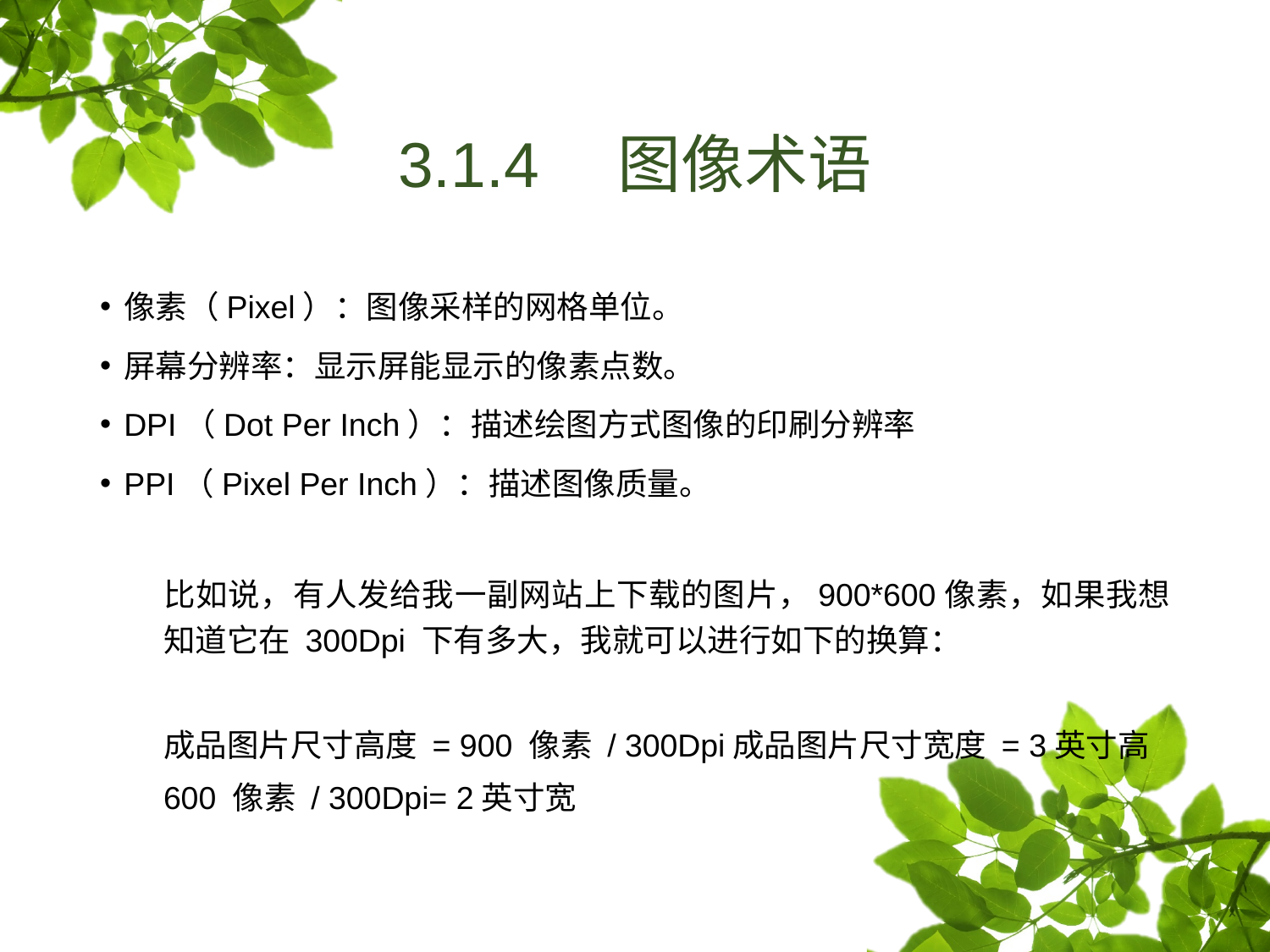

# 3.1.4　图像术语
像素（Pixel）：图像采样的网格单位。
屏幕分辨率：显示屏能显示的像素点数。
DPI（Dot Per Inch）：描述绘图方式图像的印刷分辨率
PPI（Pixel Per Inch）：描述图像质量。

比如说，有人发给我一副网站上下载的图片，900*600像素，如果我想知道它在 300Dpi 下有多大，我就可以进行如下的换算：

成品图片尺寸高度 = 900 像素 / 300Dpi成品图片尺寸宽度 = 3英寸高
600 像素 / 300Dpi= 2英寸宽